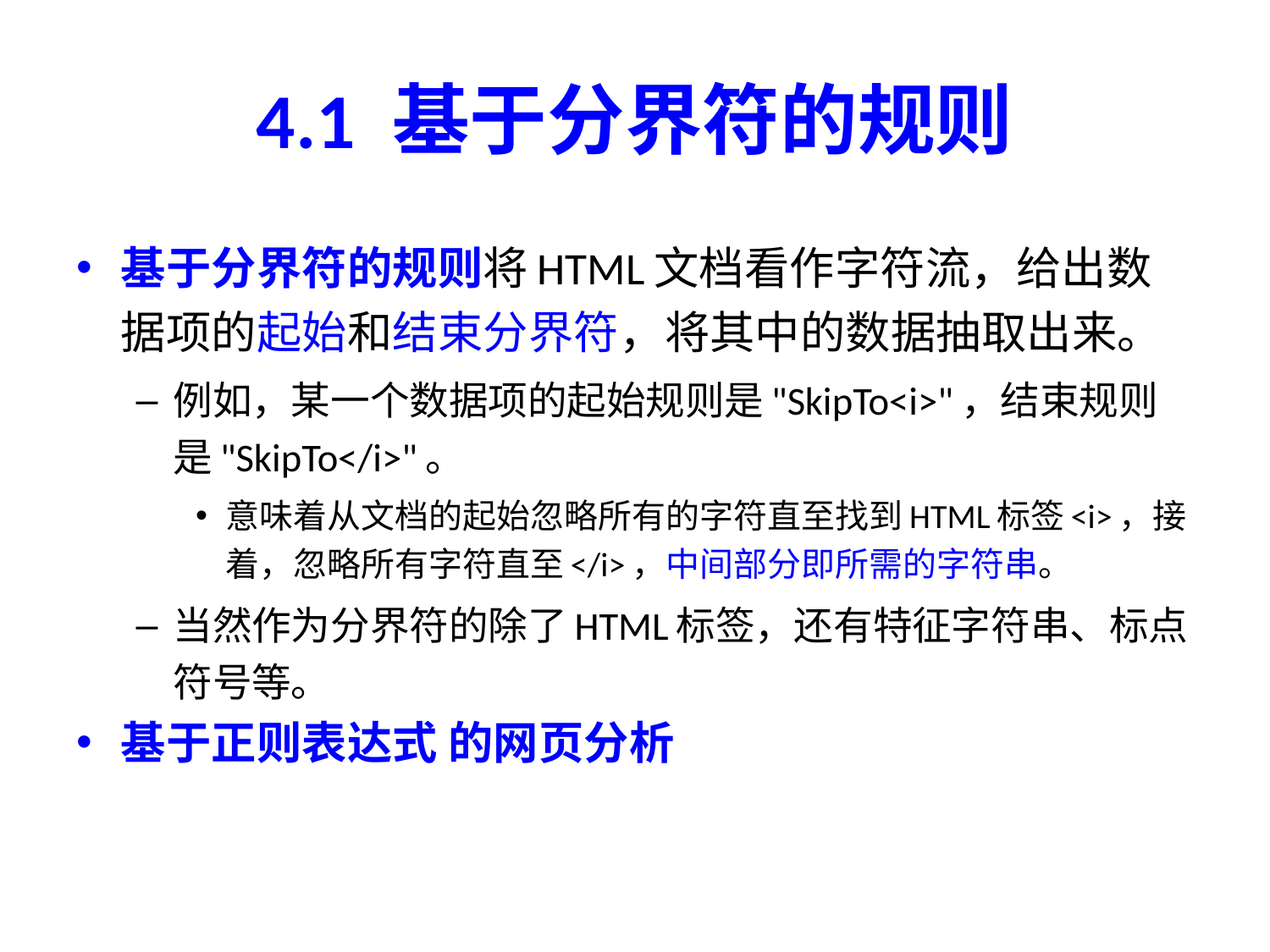

# 4.1 基于分界符的规则
基于分界符的规则将HTML文档看作字符流，给出数据项的起始和结束分界符，将其中的数据抽取出来。
例如，某一个数据项的起始规则是"SkipTo<i>"，结束规则是"SkipTo</i>"。
意味着从文档的起始忽略所有的字符直至找到HTML标签<i>，接着，忽略所有字符直至</i>，中间部分即所需的字符串。
当然作为分界符的除了HTML标签，还有特征字符串、标点符号等。
基于正则表达式 的网页分析